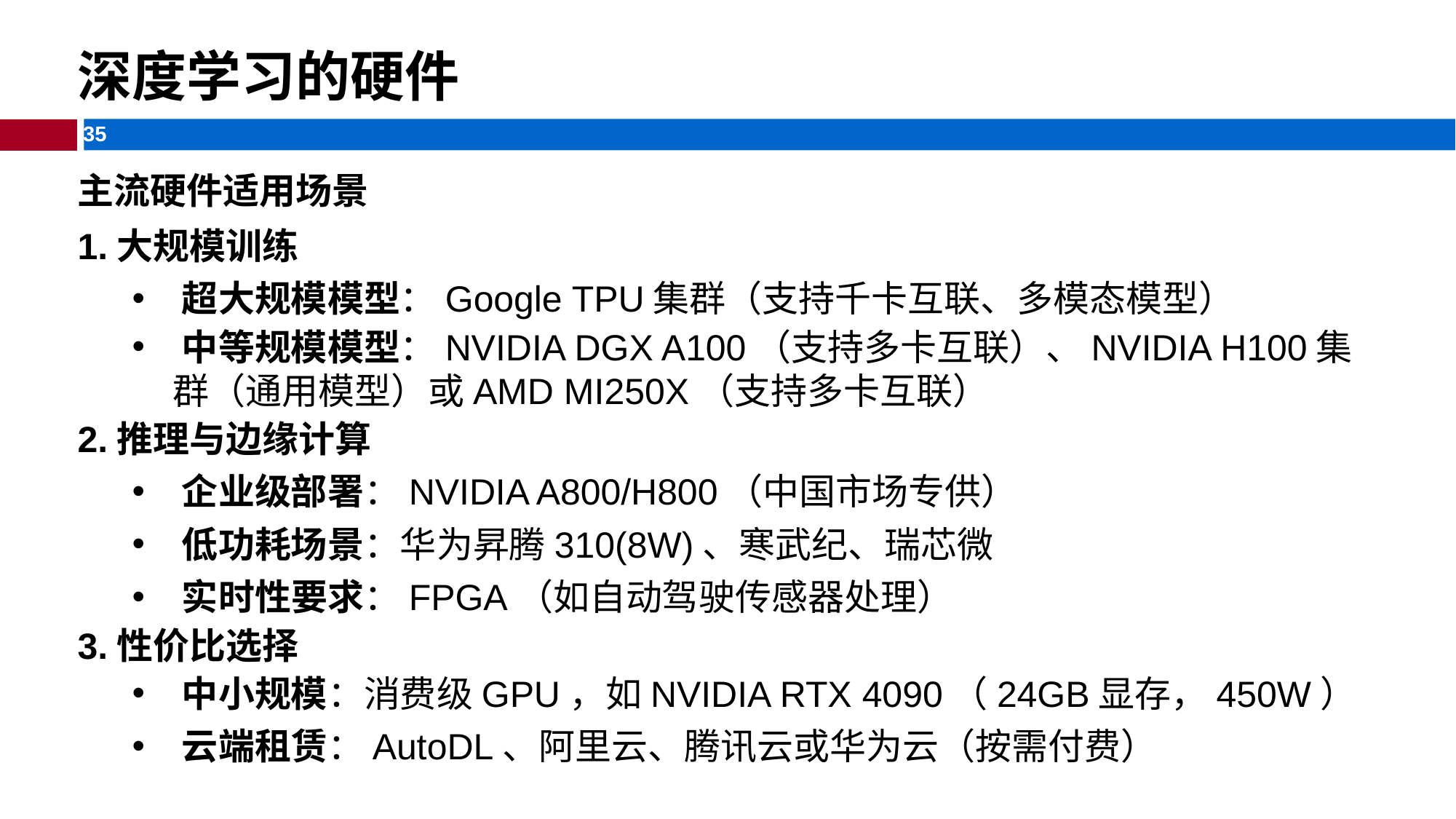

深度学习的硬件​​​​
主流硬件适用场景
1.大规模训练​
​​超大规模模型​​：Google TPU集群（支持千卡互联、多模态模型）
​​中等规模模型​​：NVIDIA DGX A100（支持多卡互联）、NVIDIA H100集群（通用模型）或AMD MI250X（支持多卡互联）
2.推理与边缘计算
​​企业级部署​​：NVIDIA A800/H800（中国市场专供）
​​低功耗场景​​：华为昇腾310(8W)、寒武纪、瑞芯微
​​实时性要求​​：FPGA（如自动驾驶传感器处理）
3.​​性价比选择​​
​​中小规模​​：消费级GPU，如NVIDIA RTX 4090（24GB显存，450W）
​​云端租赁​​：AutoDL、阿里云、腾讯云或华为云（按需付费）